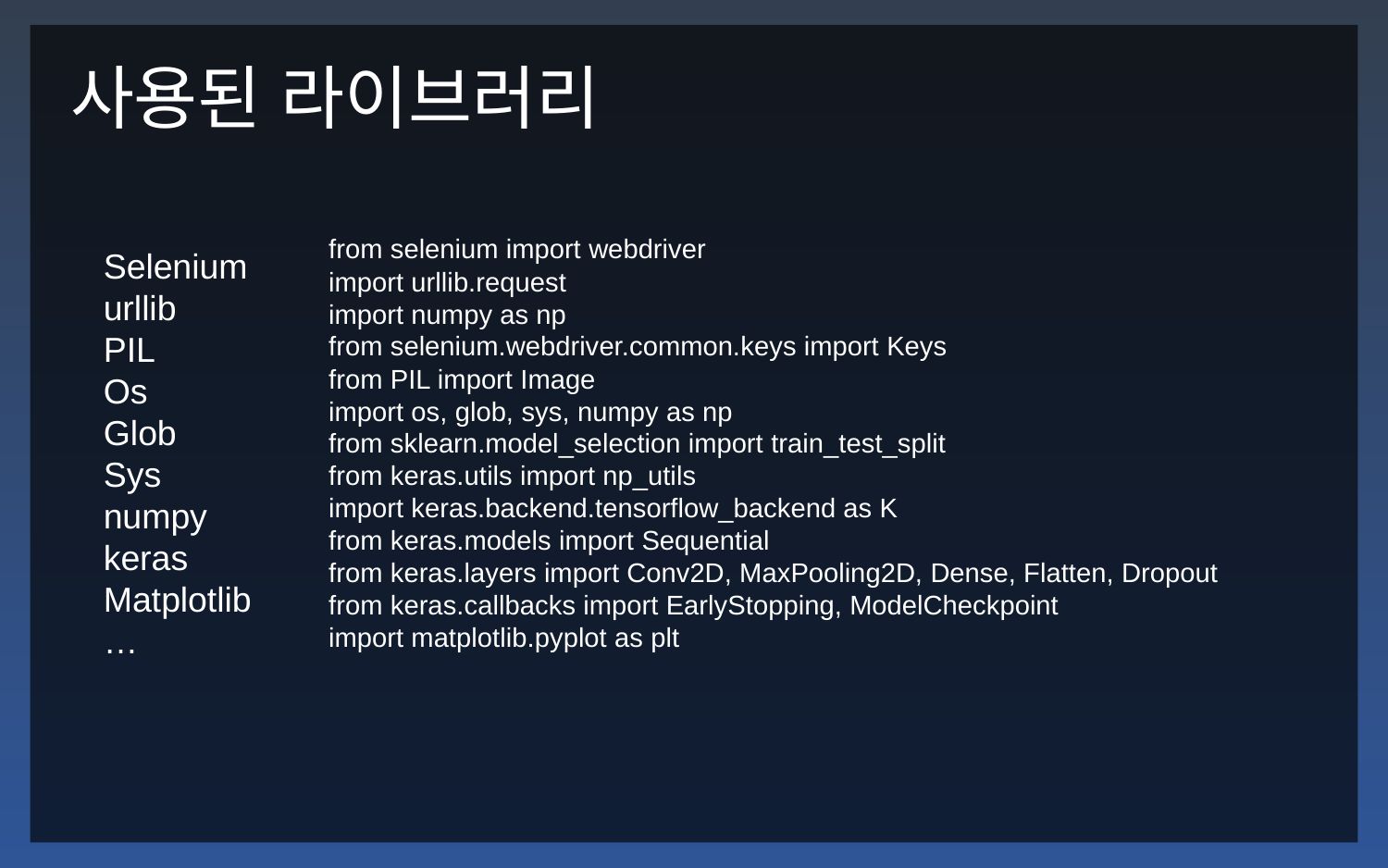

사용된 라이브러리
from selenium import webdriver
import urllib.request
import numpy as np
from selenium.webdriver.common.keys import Keys
from PIL import Image
import os, glob, sys, numpy as np
from sklearn.model_selection import train_test_split
from keras.utils import np_utils
import keras.backend.tensorflow_backend as K
from keras.models import Sequential
from keras.layers import Conv2D, MaxPooling2D, Dense, Flatten, Dropout
from keras.callbacks import EarlyStopping, ModelCheckpoint
import matplotlib.pyplot as plt
Selenium
urllib
PIL
Os
Glob
Sys
numpy
keras
Matplotlib
…